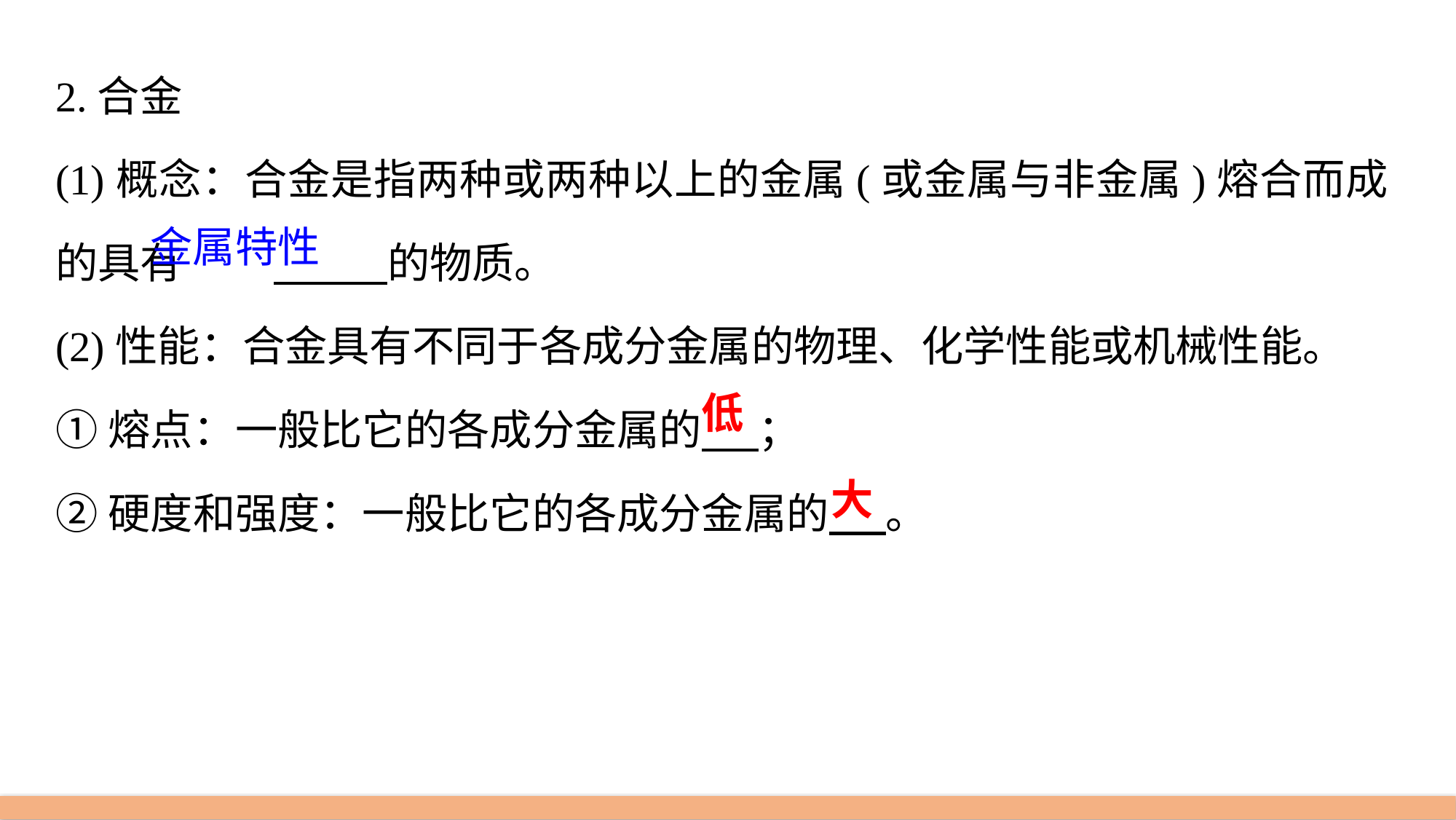

2.合金
(1)概念：合金是指两种或两种以上的金属(或金属与非金属)熔合而成的具有	            的物质。
(2)性能：合金具有不同于各成分金属的物理、化学性能或机械性能。
①熔点：一般比它的各成分金属的      ；
②硬度和强度：一般比它的各成分金属的      。
金属特性
低
大